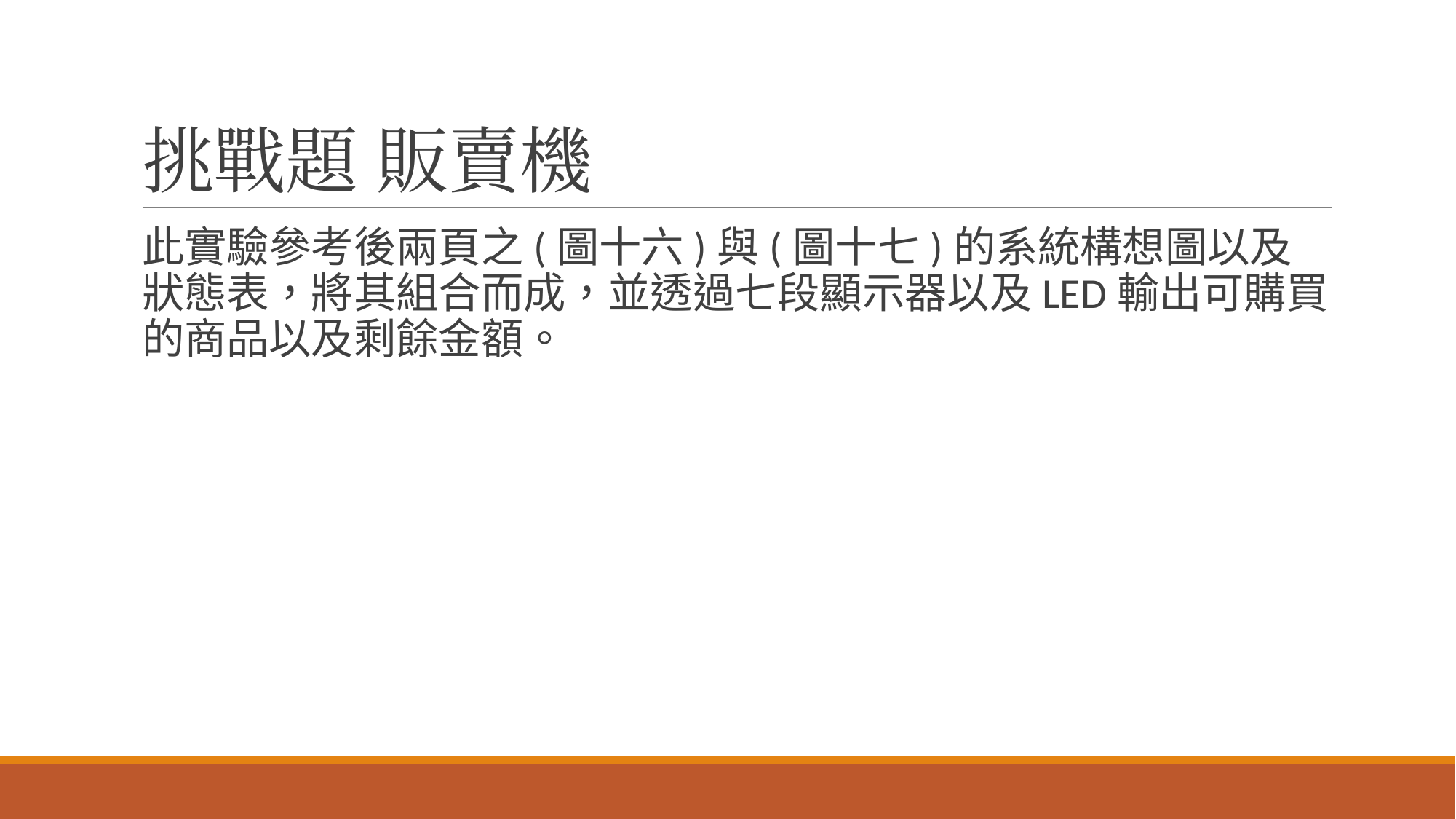

# 挑戰題 販賣機
此實驗參考後兩頁之(圖十六)與(圖十七)的系統構想圖以及狀態表，將其組合而成，並透過七段顯示器以及LED輸出可購買的商品以及剩餘金額。